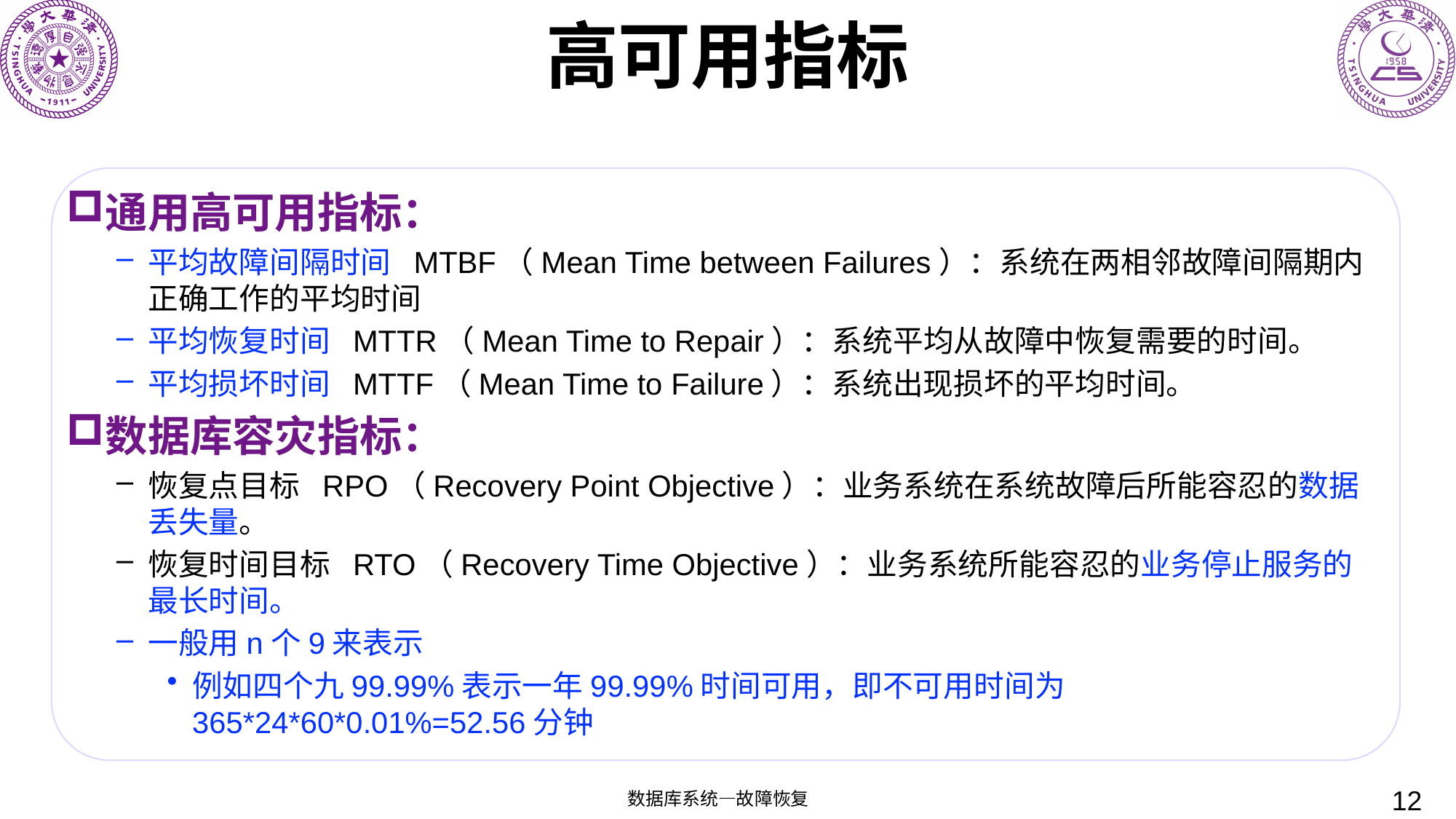

# 高可用指标

通用高可用指标：
平均故障间隔时间 MTBF（Mean Time between Failures）：系统在两相邻故障间隔期内正确工作的平均时间
平均恢复时间 MTTR（Mean Time to Repair）：系统平均从故障中恢复需要的时间。
平均损坏时间 MTTF（Mean Time to Failure）：系统出现损坏的平均时间。
数据库容灾指标：
恢复点目标 RPO（Recovery Point Objective）：业务系统在系统故障后所能容忍的数据丢失量。
恢复时间目标 RTO（Recovery Time Objective）：业务系统所能容忍的业务停止服务的最长时间。
一般用n个9来表示
例如四个九99.99%表示一年99.99%时间可用，即不可用时间为365*24*60*0.01%=52.56分钟

12
数据库系统—故障恢复